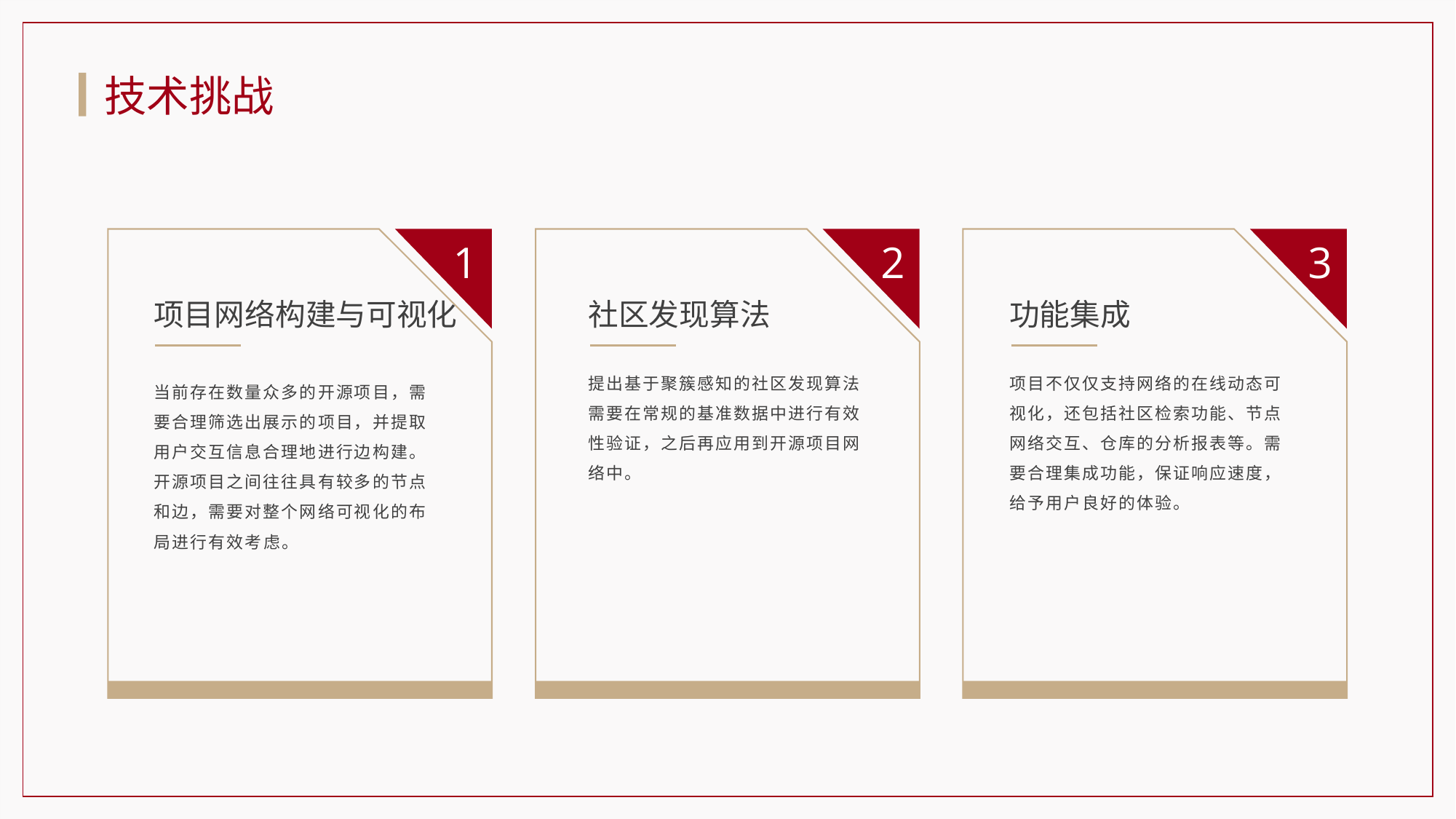

技术挑战

1

2

3
项目网络构建与可视化
社区发现算法
功能集成
提出基于聚簇感知的社区发现算法需要在常规的基准数据中进行有效性验证，之后再应用到开源项目网络中。
项目不仅仅支持网络的在线动态可视化，还包括社区检索功能、节点网络交互、仓库的分析报表等。需要合理集成功能，保证响应速度，给予用户良好的体验。
当前存在数量众多的开源项目，需要合理筛选出展示的项目，并提取用户交互信息合理地进行边构建。开源项目之间往往具有较多的节点和边，需要对整个网络可视化的布局进行有效考虑。